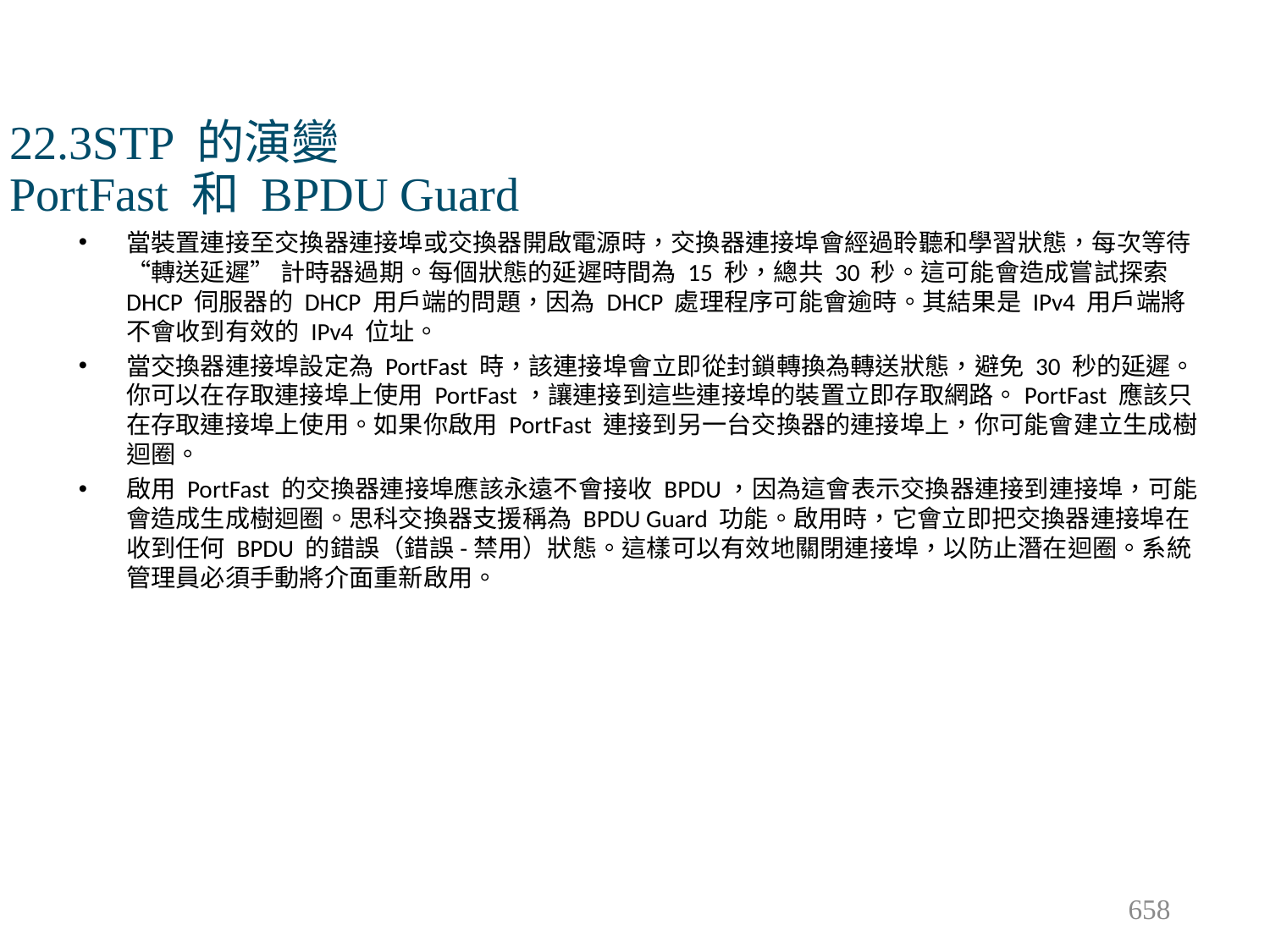

# 22.3STP 的演變 PortFast 和 BPDU Guard
當裝置連接至交換器連接埠或交換器開啟電源時，交換器連接埠會經過聆聽和學習狀態，每次等待 “轉送延遲” 計時器過期。每個狀態的延遲時間為 15 秒，總共 30 秒。這可能會造成嘗試探索 DHCP 伺服器的 DHCP 用戶端的問題，因為 DHCP 處理程序可能會逾時。其結果是 IPv4 用戶端將不會收到有效的 IPv4 位址。
當交換器連接埠設定為 PortFast 時，該連接埠會立即從封鎖轉換為轉送狀態，避免 30 秒的延遲。你可以在存取連接埠上使用 PortFast，讓連接到這些連接埠的裝置立即存取網路。PortFast 應該只在存取連接埠上使用。如果你啟用 PortFast 連接到另一台交換器的連接埠上，你可能會建立生成樹迴圈。
啟用 PortFast 的交換器連接埠應該永遠不會接收 BPDU，因為這會表示交換器連接到連接埠，可能會造成生成樹迴圈。思科交換器支援稱為 BPDU Guard 功能。啟用時，它會立即把交換器連接埠在收到任何 BPDU 的錯誤（錯誤-禁用）狀態。這樣可以有效地關閉連接埠，以防止潛在迴圈。系統管理員必須手動將介面重新啟用。
658